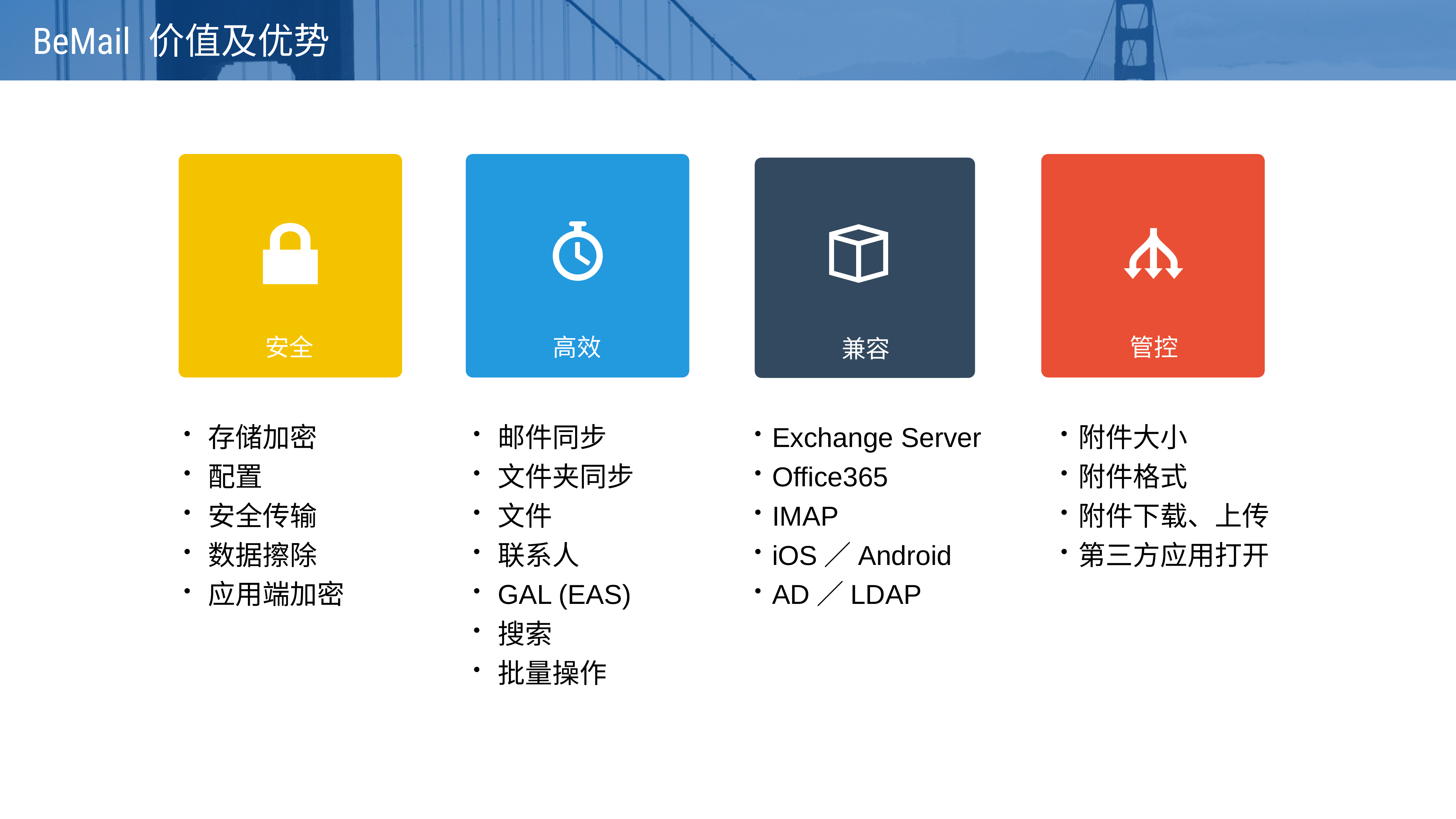

# BeMail 价值及优势
11

高效

安全
管控
兼容
存储加密
配置
安全传输
数据擦除
应用端加密
邮件同步
文件夹同步
文件
联系人
GAL (EAS)
搜索
批量操作
Exchange Server
Office365
IMAP
iOS／Android
AD／LDAP
附件大小
附件格式
附件下载、上传
第三方应用打开